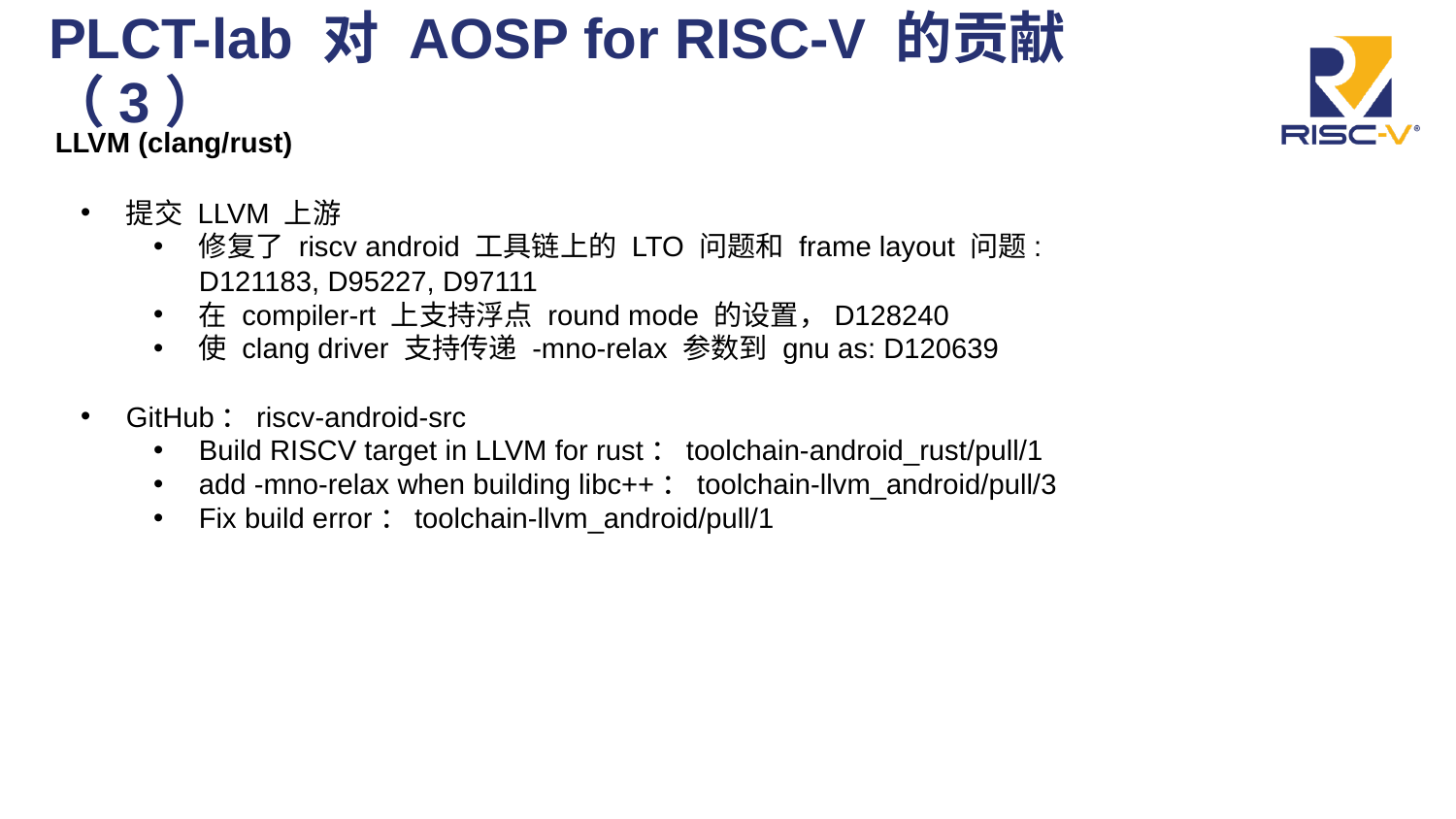

# PLCT-lab 对 AOSP for RISC-V 的贡献（3）
LLVM (clang/rust)

提交 LLVM 上游
修复了 riscv android 工具链上的 LTO 问题和 frame layout 问题: D121183, D95227, D97111
在 compiler-rt 上支持浮点 round mode 的设置，D128240
使 clang driver 支持传递 -mno-relax 参数到 gnu as: D120639

GitHub：riscv-android-src
Build RISCV target in LLVM for rust：toolchain-android_rust/pull/1
add -mno-relax when building libc++：toolchain-llvm_android/pull/3
Fix build error：toolchain-llvm_android/pull/1